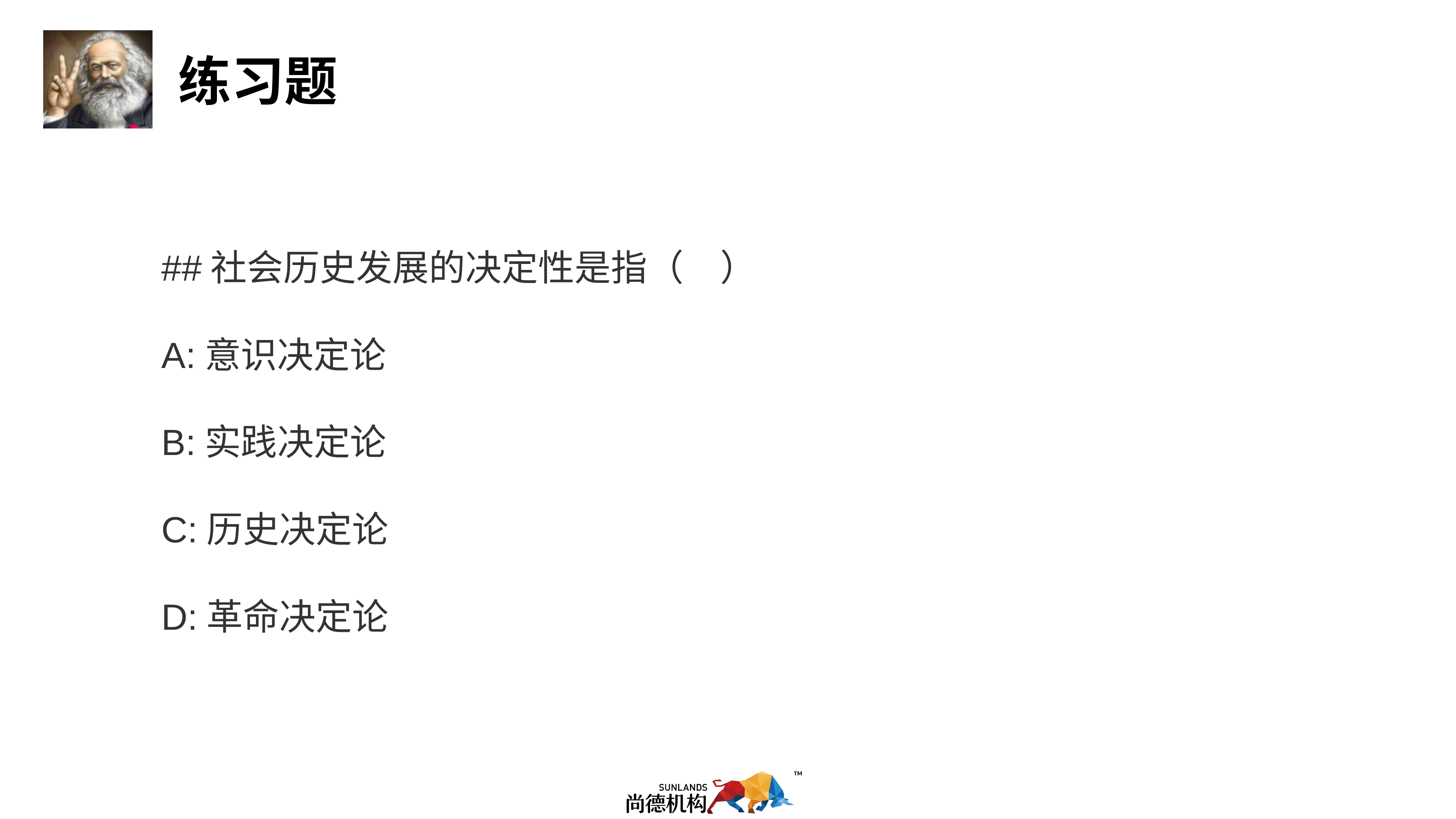

##社会历史发展的决定性是指（　）
A:意识决定论
B:实践决定论
C:历史决定论
D:革命决定论